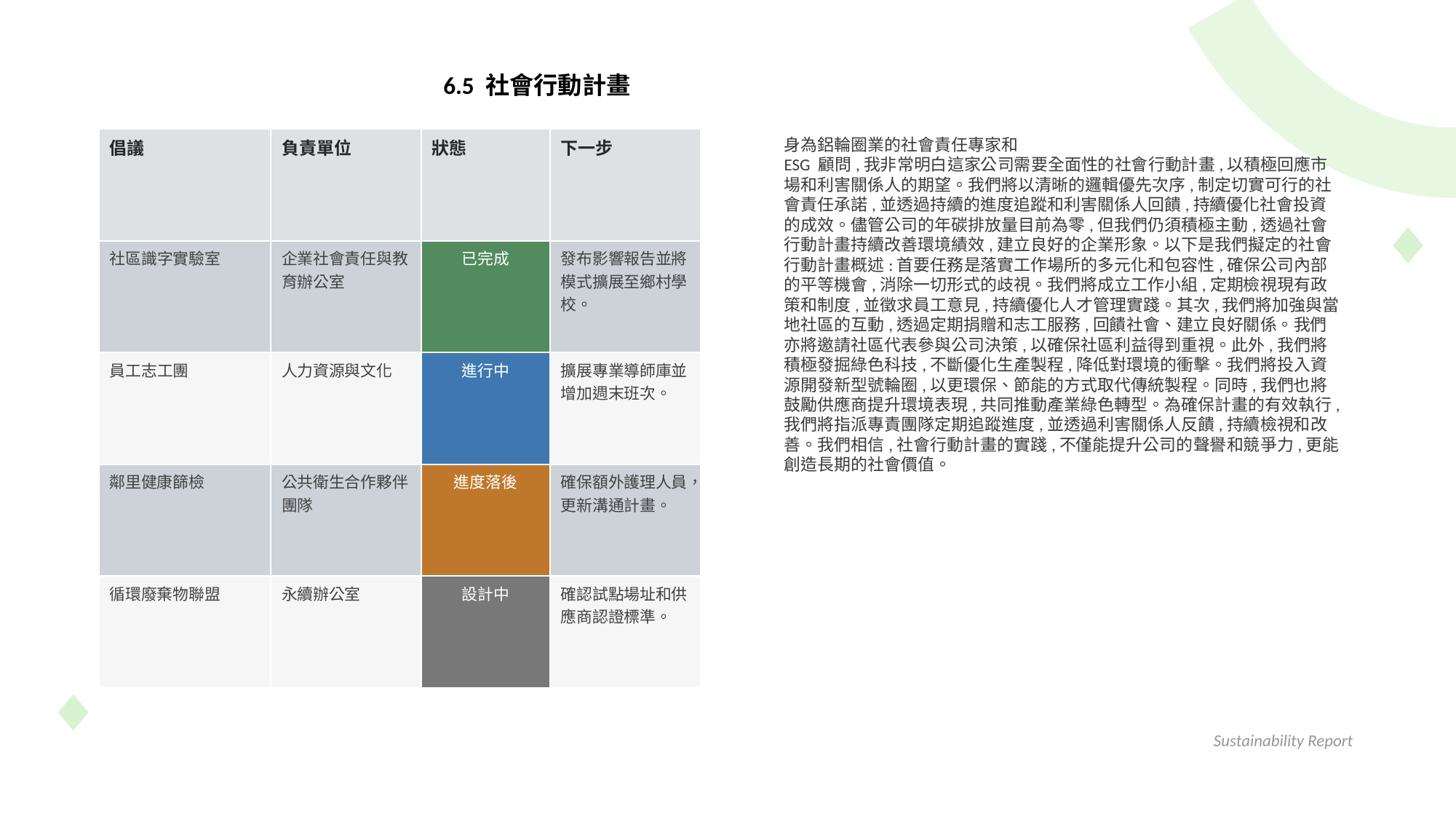

6.5 社會行動計畫
| 倡議 | 負責單位 | 狀態 | 下一步 |
| --- | --- | --- | --- |
| 社區識字實驗室 | 企業社會責任與教育辦公室 | 已完成 | 發布影響報告並將模式擴展至鄉村學校。 |
| 員工志工團 | 人力資源與文化 | 進行中 | 擴展專業導師庫並增加週末班次。 |
| 鄰里健康篩檢 | 公共衛生合作夥伴團隊 | 進度落後 | 確保額外護理人員，更新溝通計畫。 |
| 循環廢棄物聯盟 | 永續辦公室 | 設計中 | 確認試點場址和供應商認證標準。 |
身為鋁輪圈業的社會責任專家和
ESG 顧問,我非常明白這家公司需要全面性的社會行動計畫,以積極回應市場和利害關係人的期望。我們將以清晰的邏輯優先次序,制定切實可行的社會責任承諾,並透過持續的進度追蹤和利害關係人回饋,持續優化社會投資的成效。儘管公司的年碳排放量目前為零,但我們仍須積極主動,透過社會行動計畫持續改善環境績效,建立良好的企業形象。以下是我們擬定的社會行動計畫概述:首要任務是落實工作場所的多元化和包容性,確保公司內部的平等機會,消除一切形式的歧視。我們將成立工作小組,定期檢視現有政策和制度,並徵求員工意見,持續優化人才管理實踐。其次,我們將加強與當地社區的互動,透過定期捐贈和志工服務,回饋社會、建立良好關係。我們亦將邀請社區代表參與公司決策,以確保社區利益得到重視。此外,我們將積極發掘綠色科技,不斷優化生產製程,降低對環境的衝擊。我們將投入資源開發新型號輪圈,以更環保、節能的方式取代傳統製程。同時,我們也將鼓勵供應商提升環境表現,共同推動產業綠色轉型。為確保計畫的有效執行,我們將指派專責團隊定期追蹤進度,並透過利害關係人反饋,持續檢視和改善。我們相信,社會行動計畫的實踐,不僅能提升公司的聲譽和競爭力,更能創造長期的社會價值。
Sustainability Report